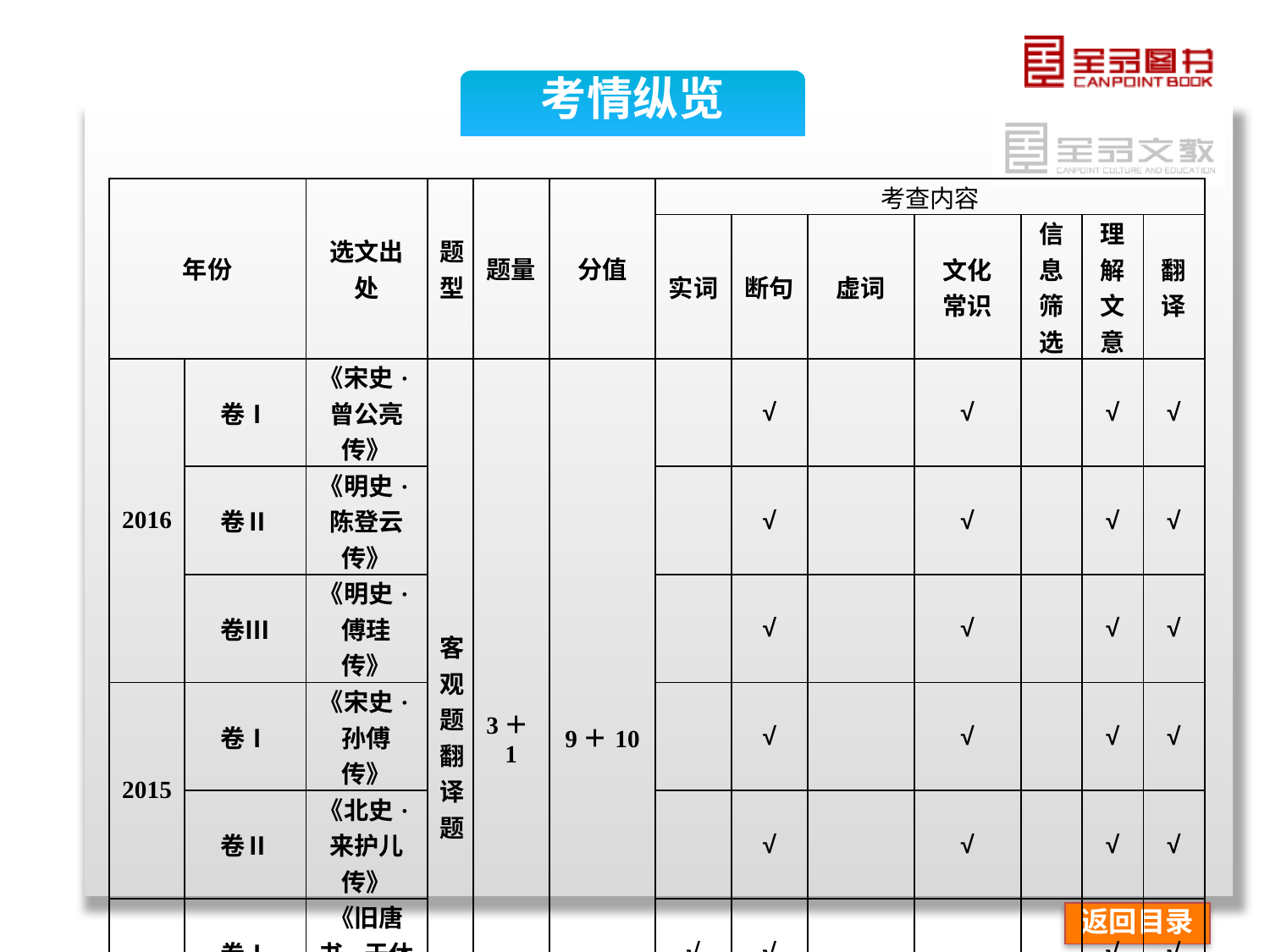

考情纵览
| 年份 |  | 选文出处 | 题型 | 题量 | 分值 | 考查内容 |  |  |  |  |  |  |
| --- | --- | --- | --- | --- | --- | --- | --- | --- | --- | --- | --- | --- |
|  |  |  |  |  |  | 实词 | 断句 | 虚词 | 文化 常识 | 信息 筛选 | 理解 文意 | 翻译 |
| 2016 | 卷Ⅰ | 《宋史·曾公亮传》 | 客观题 翻译题 | 3＋1 | 9＋10 |  | √ |  | √ |  | √ | √ |
|  | 卷Ⅱ | 《明史·陈登云传》 |  |  |  |  | √ |  | √ |  | √ | √ |
|  | 卷Ⅲ | 《明史·傅珪传》 |  |  |  |  | √ |  | √ |  | √ | √ |
| 2015 | 卷Ⅰ | 《宋史·孙傅传》 |  |  |  |  | √ |  | √ |  | √ | √ |
|  | 卷Ⅱ | 《北史·来护儿传》 |  |  |  |  | √ |  | √ |  | √ | √ |
| 2014 | 卷Ⅰ | 《旧唐书·于休烈传》 |  |  |  | √ | √ |  |  |  | √ | √ |
|  | 卷Ⅱ | 《明史·韩文传》 |  |  |  | √ | √ |  |  |  | √ | √ |
返回目录